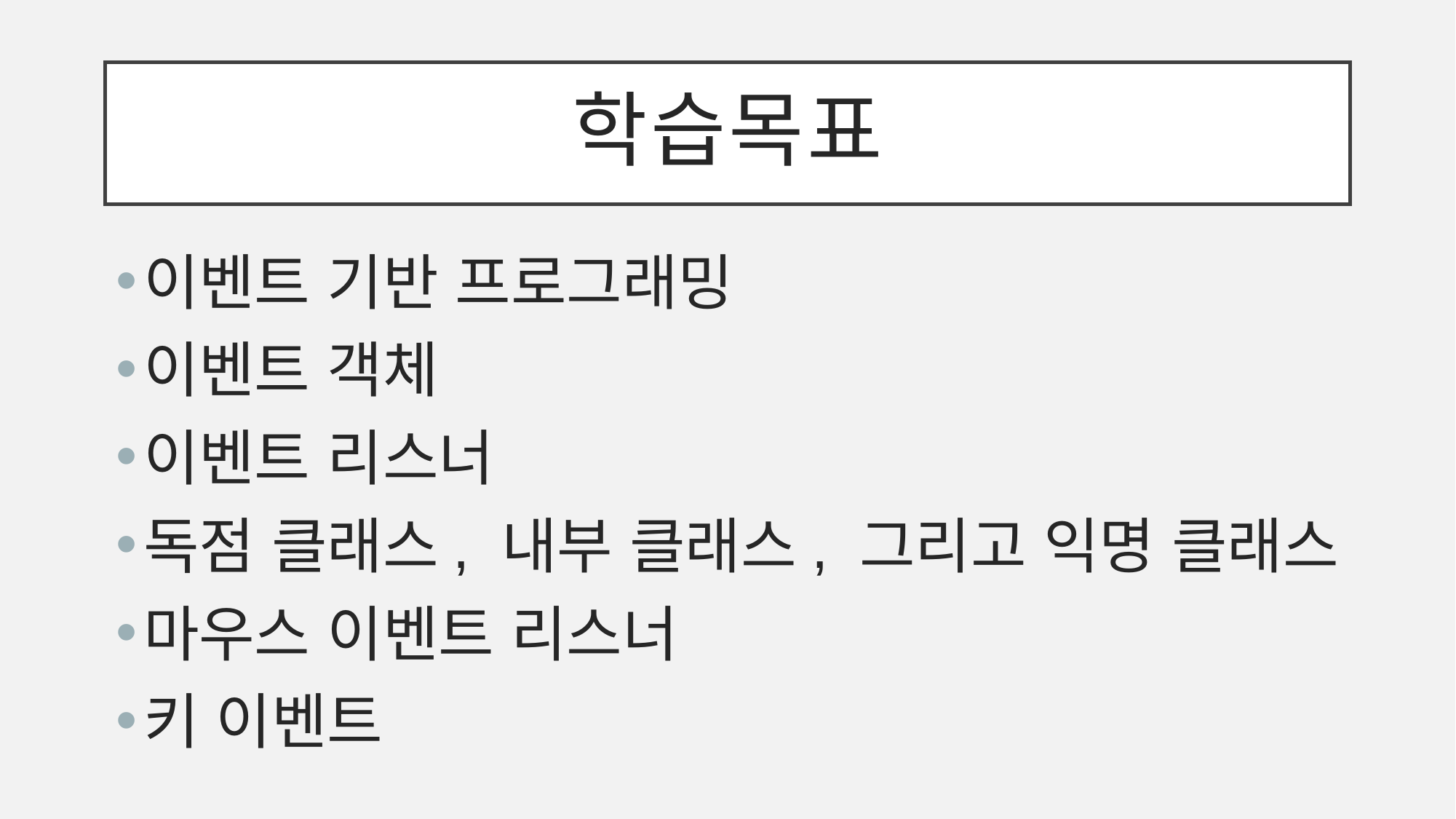

# 학습목표
이벤트 기반 프로그래밍
이벤트 객체
이벤트 리스너
독점 클래스, 내부 클래스, 그리고 익명 클래스
마우스 이벤트 리스너
키 이벤트